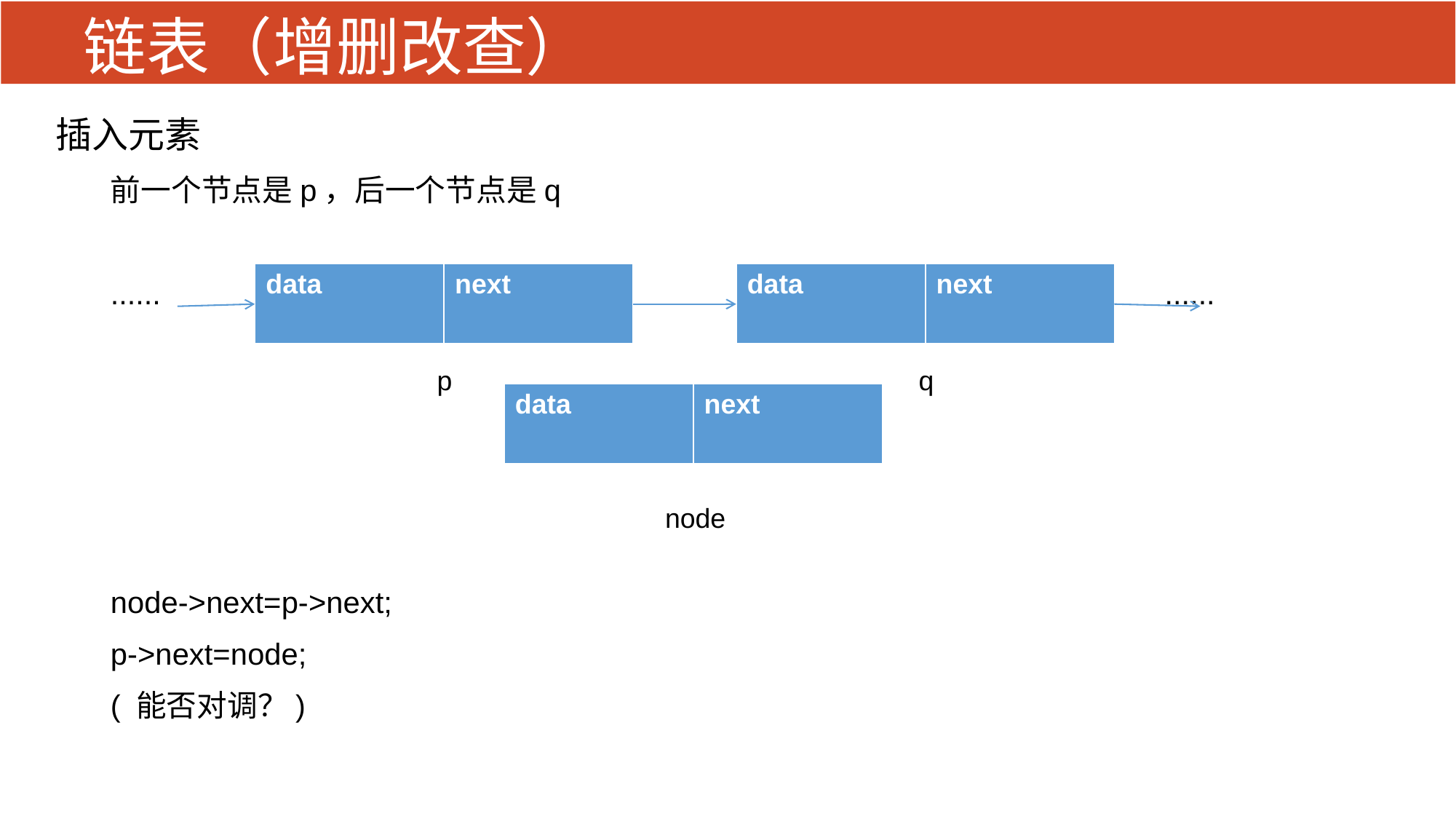

# 链表（增删改查）
插入元素
前一个节点是p，后一个节点是q

......                                                                                                                        ......

node->next=p->next;
p->next=node;
( 能否对调？)
| data | next |
| --- | --- |
| data | next |
| --- | --- |
p
q
| data | next |
| --- | --- |
node